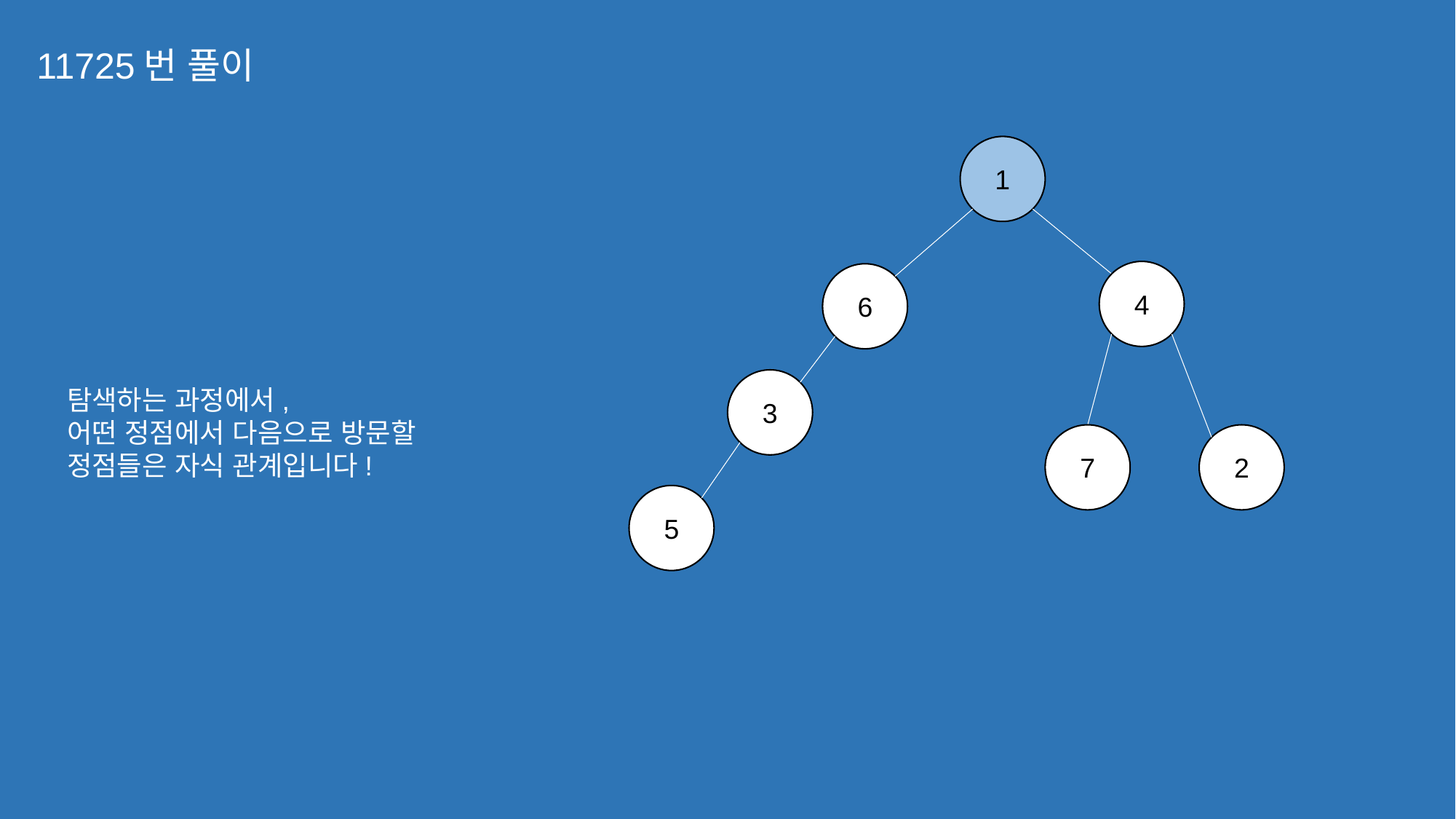

11725번 풀이

1
4
6
3
탐색하는 과정에서,
어떤 정점에서 다음으로 방문할
정점들은 자식 관계입니다!
7
2
5